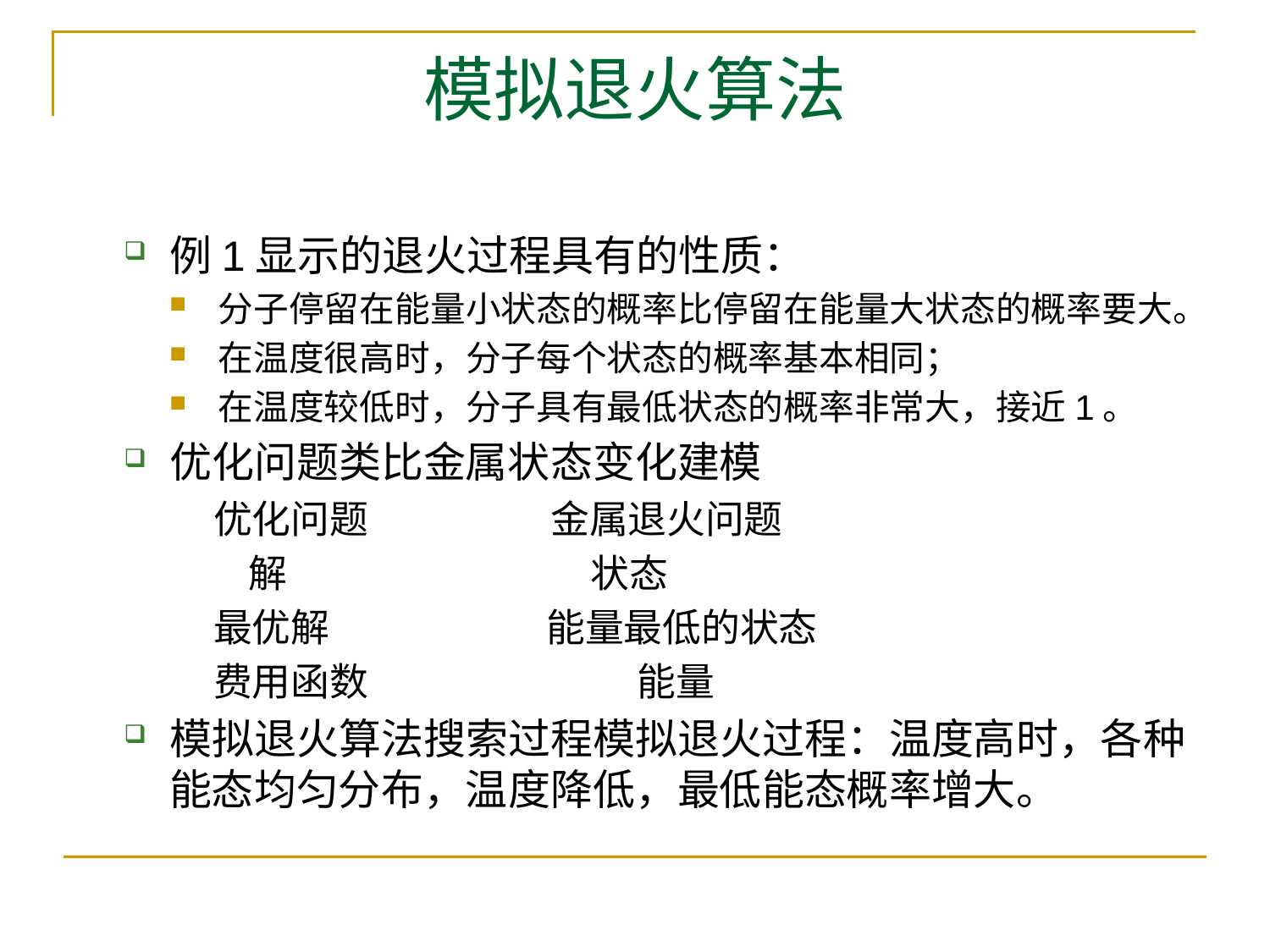

# 模拟退火算法
例1显示的退火过程具有的性质：
分子停留在能量小状态的概率比停留在能量大状态的概率要大。
在温度很高时，分子每个状态的概率基本相同；
在温度较低时，分子具有最低状态的概率非常大，接近1。
优化问题类比金属状态变化建模
    优化问题                     金属退火问题
        解                                   状态
    最优解                         能量最低的状态
    费用函数                               能量
模拟退火算法搜索过程模拟退火过程：温度高时，各种能态均匀分布，温度降低，最低能态概率增大。